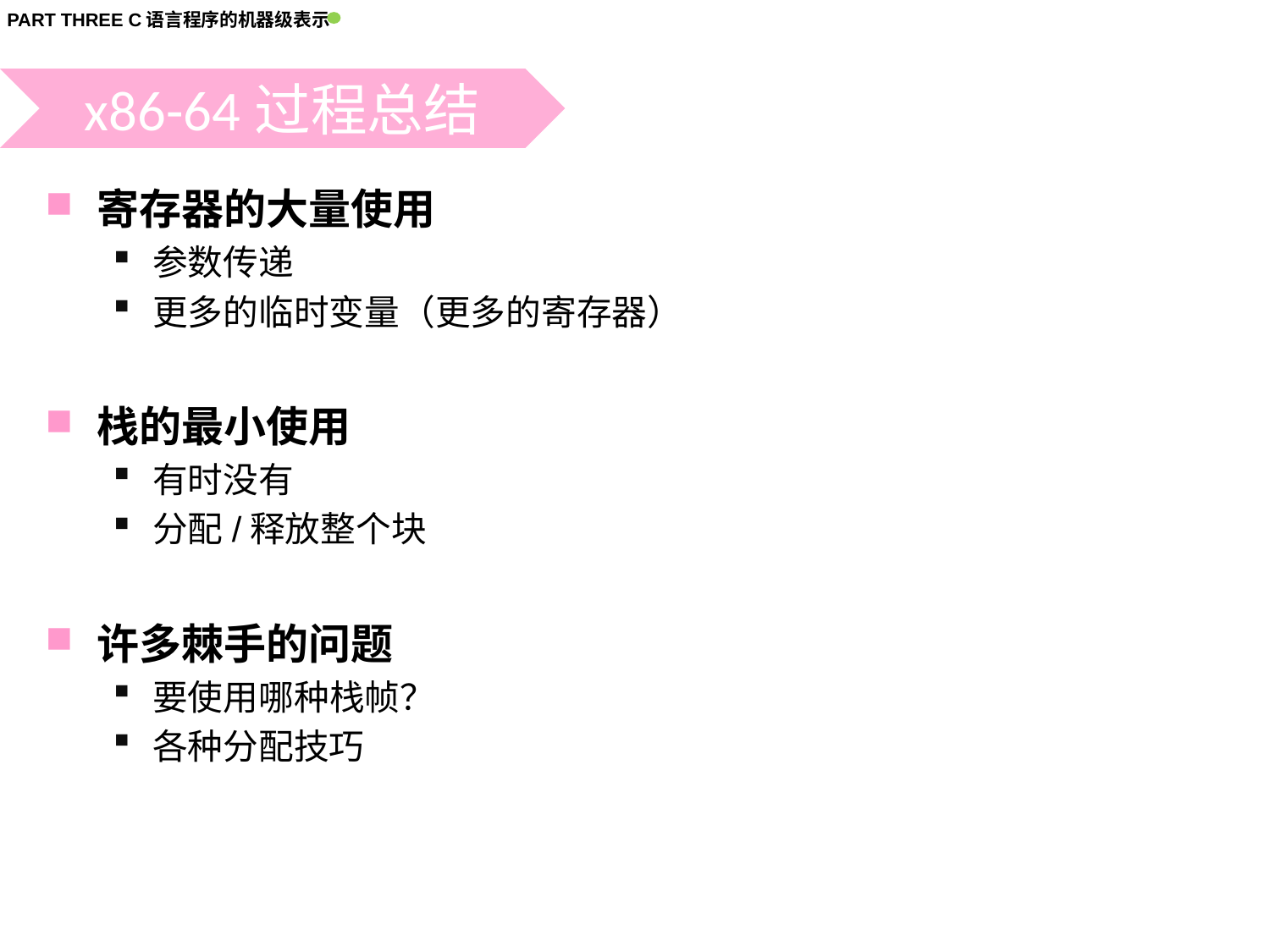

PART THREE C语言程序的机器级表示

x86-64过程总结
寄存器的大量使用
参数传递
更多的临时变量（更多的寄存器）

栈的最小使用
有时没有
分配/释放整个块

许多棘手的问题
要使用哪种栈帧？
各种分配技巧